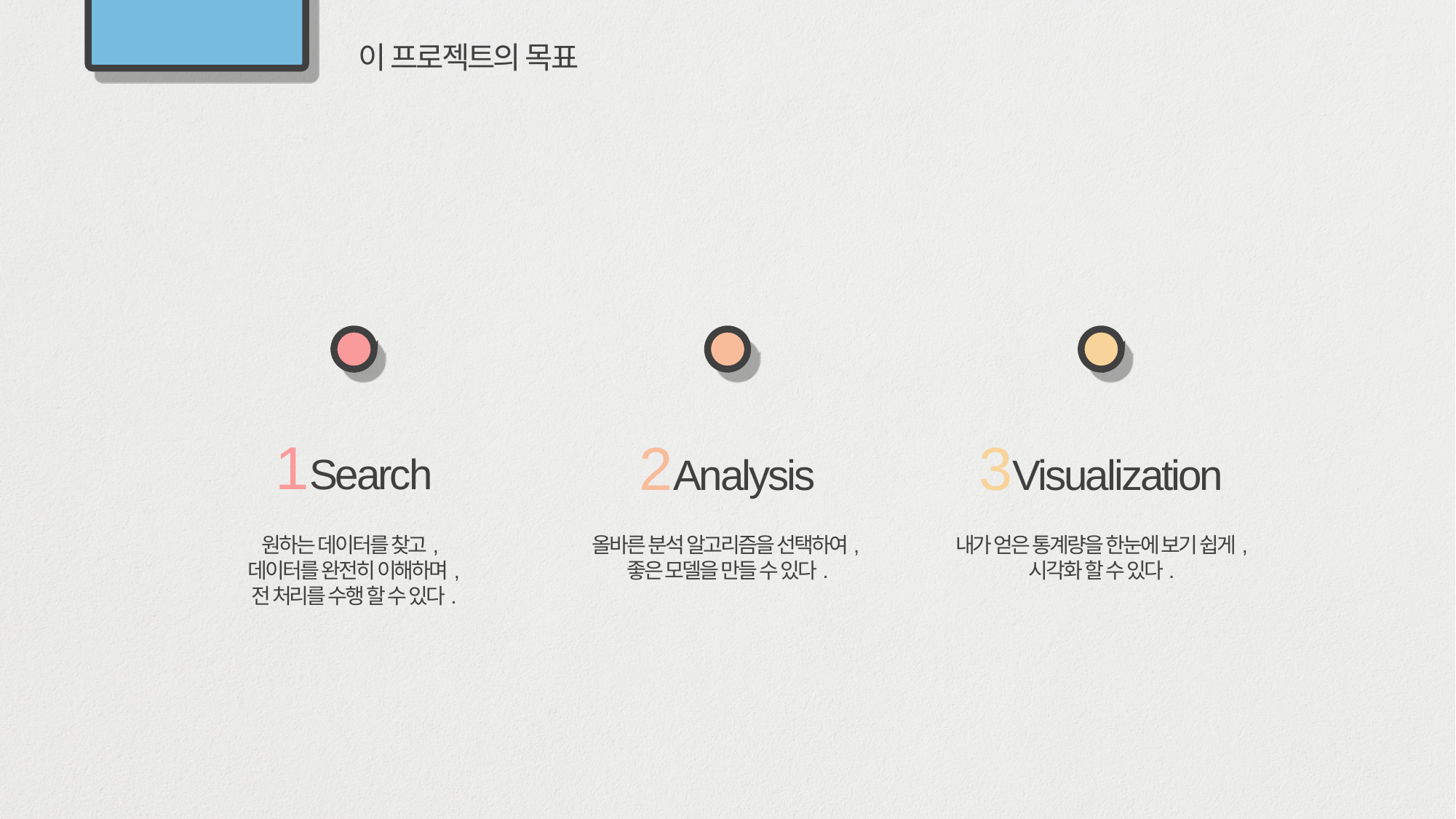

목표와 목적
이 프로젝트의 목표

1Search
2Analysis
3Visualization
원하는 데이터를 찾고,
데이터를 완전히 이해하며,
전 처리를 수행 할 수 있다.
올바른 분석 알고리즘을 선택하여,
좋은 모델을 만들 수 있다.
내가 얻은 통계량을 한눈에 보기 쉽게,
시각화 할 수 있다.